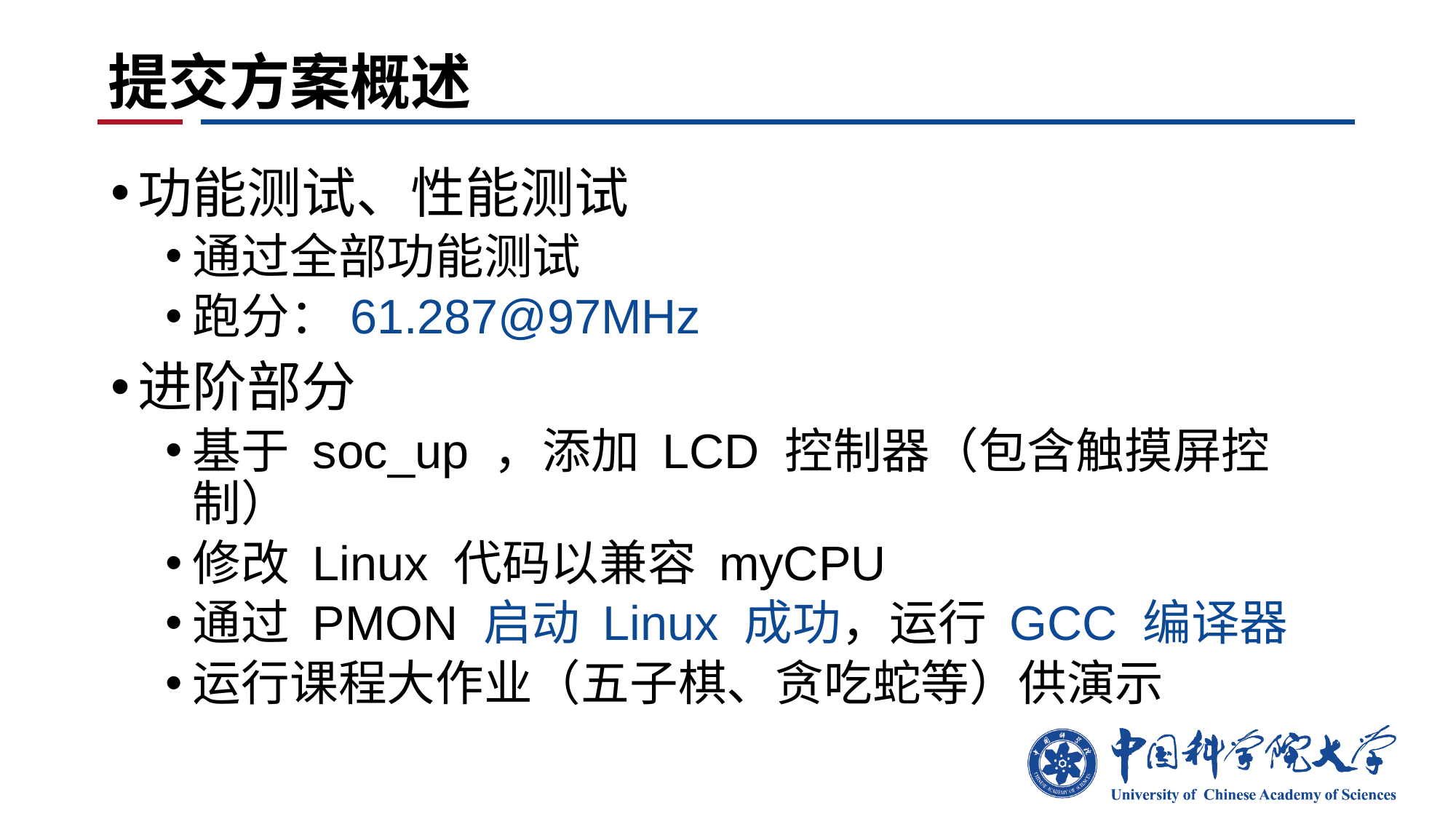

# 提交方案概述
功能测试、性能测试
通过全部功能测试
跑分：61.287@97MHz
进阶部分
基于 soc_up ，添加 LCD 控制器（包含触摸屏控制）
修改 Linux 代码以兼容 myCPU
通过 PMON 启动 Linux 成功，运行 GCC 编译器
运行课程大作业（五子棋、贪吃蛇等）供演示